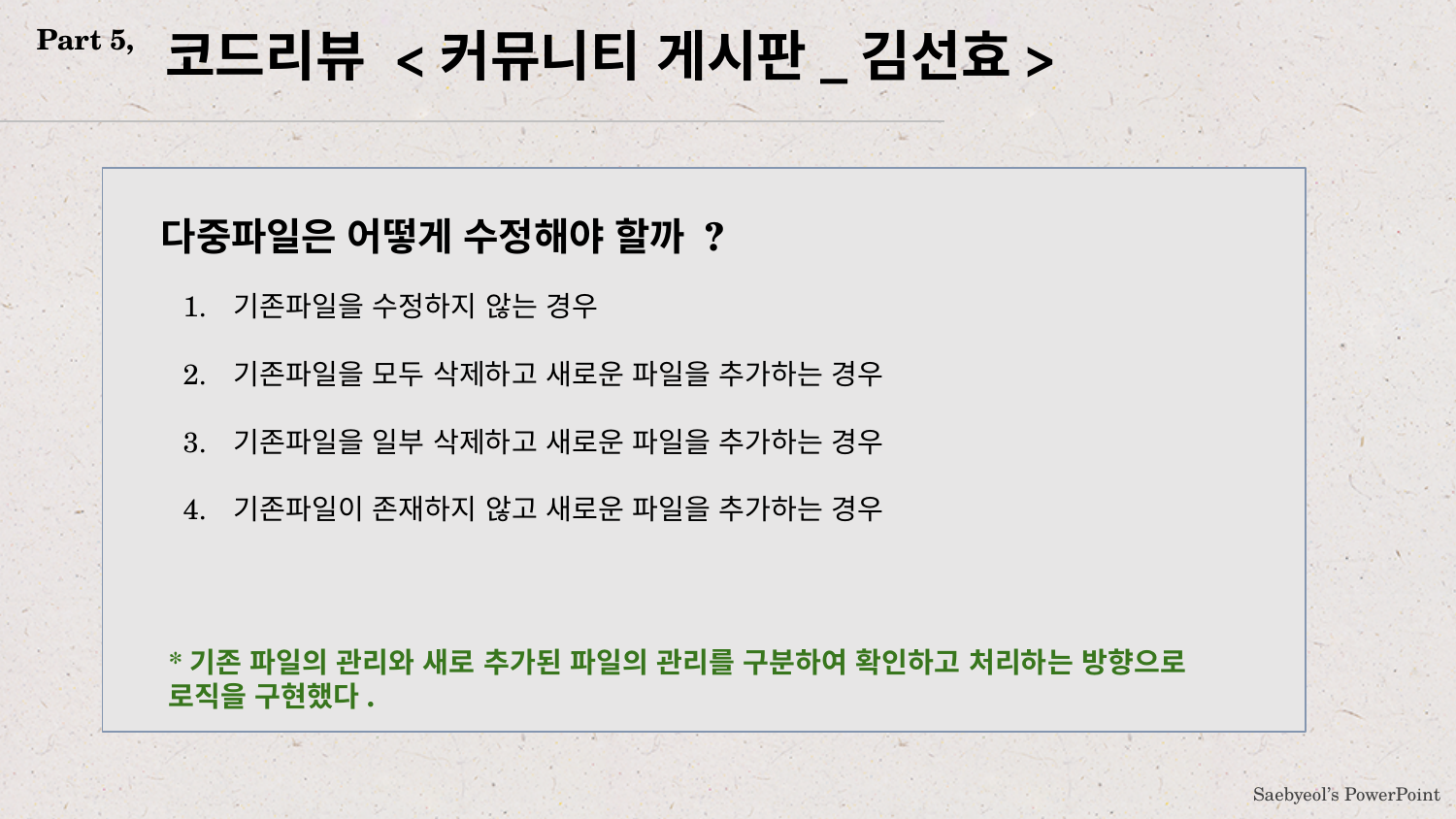

Part 5,
코드리뷰 <커뮤니티 게시판_김선효>

다중파일은 어떻게 수정해야 할까 ?
기존파일을 수정하지 않는 경우

기존파일을 모두 삭제하고 새로운 파일을 추가하는 경우

기존파일을 일부 삭제하고 새로운 파일을 추가하는 경우

기존파일이 존재하지 않고 새로운 파일을 추가하는 경우
*기존 파일의 관리와 새로 추가된 파일의 관리를 구분하여 확인하고 처리하는 방향으로 로직을 구현했다.